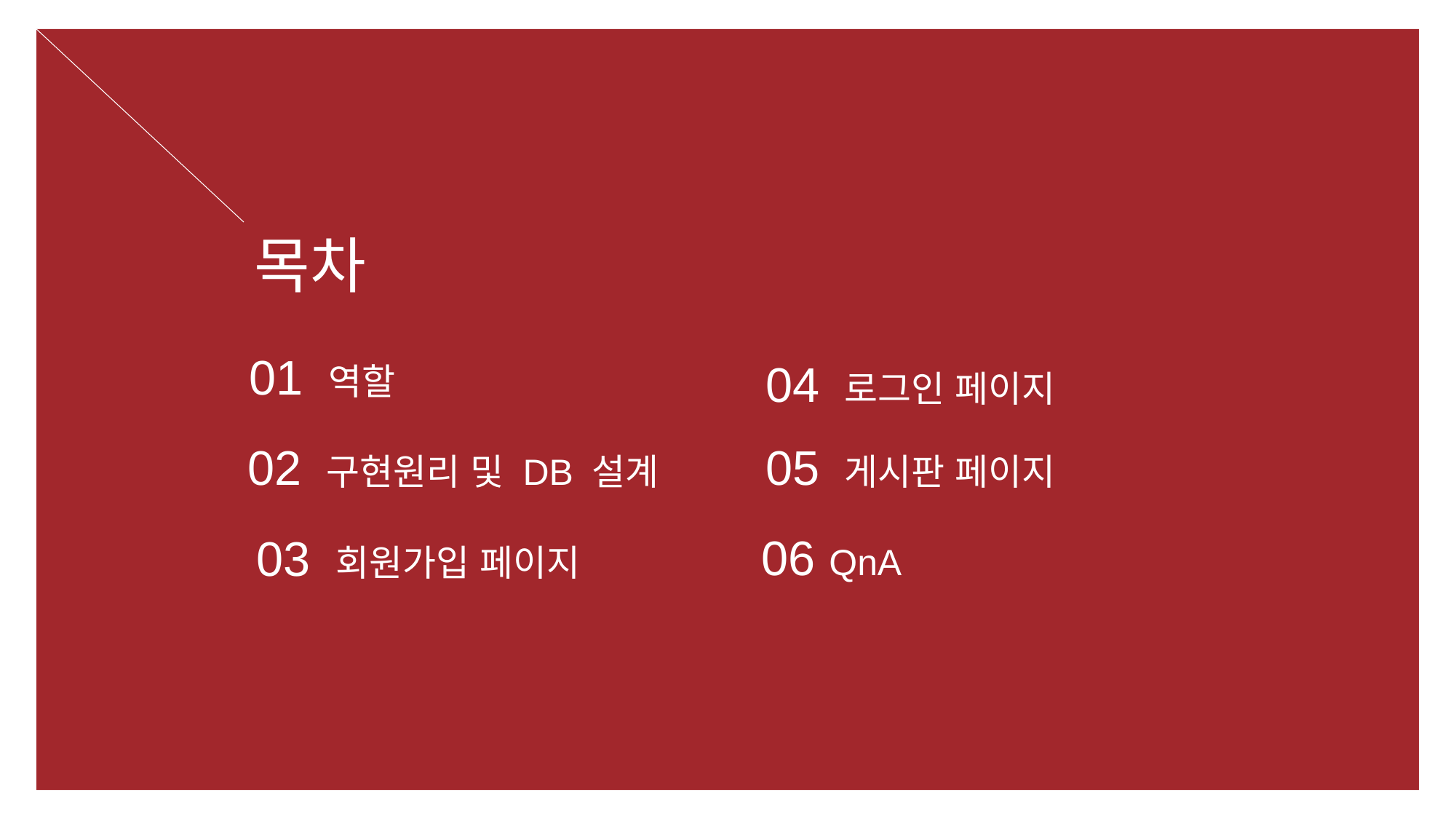

목차
01 역할
04 로그인 페이지
02 구현원리 및 DB 설계
05 게시판 페이지
06 QnA
03 회원가입 페이지